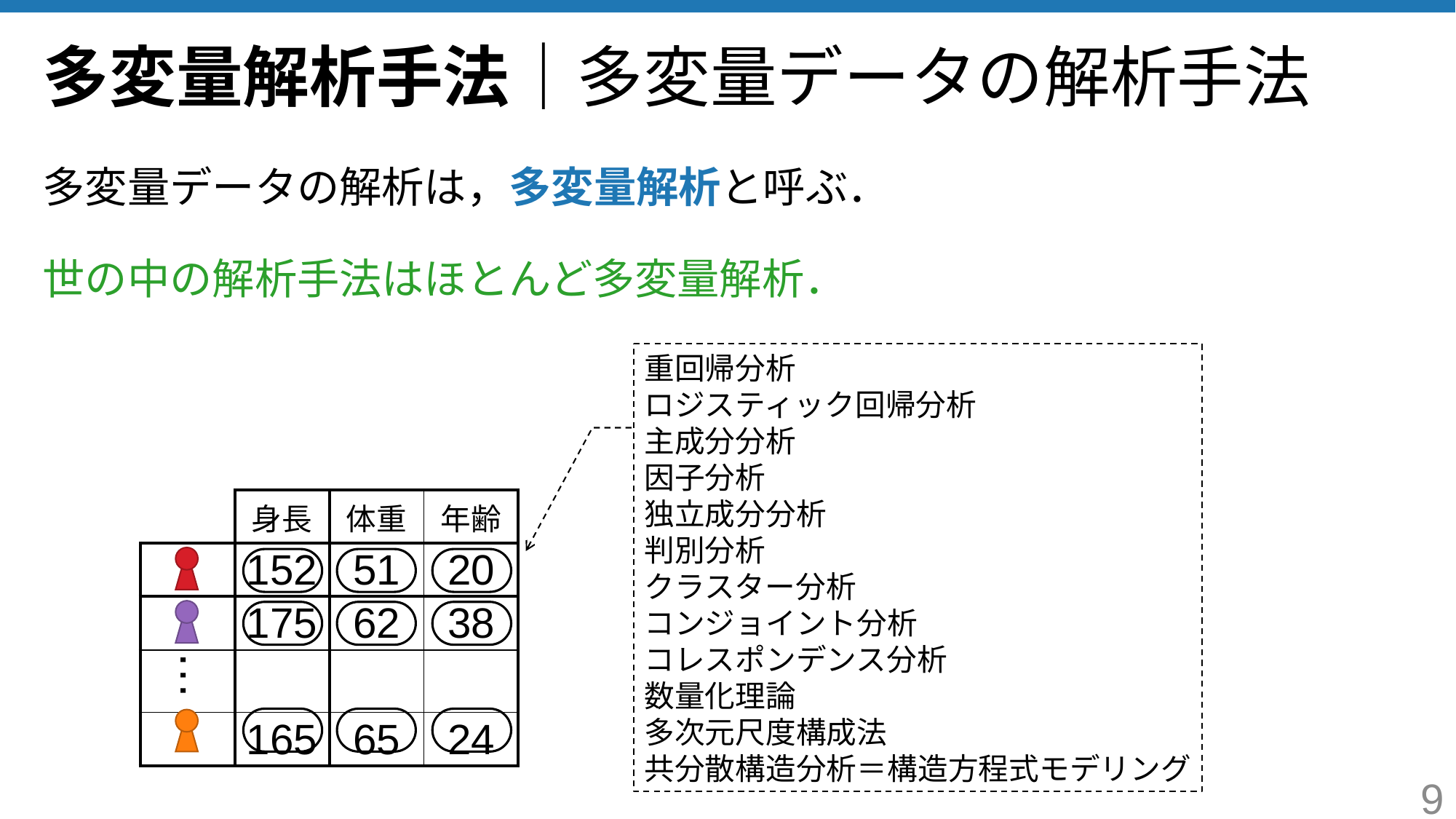

# 多変量解析手法｜多変量データの解析手法
多変量データの解析は，多変量解析と呼ぶ．
世の中の解析手法はほとんど多変量解析．
重回帰分析
ロジスティック回帰分析
主成分分析
因子分析
独立成分分析
判別分析
クラスター分析
コンジョイント分析
コレスポンデンス分析
数量化理論
多次元尺度構成法
共分散構造分析＝構造方程式モデリング
|  | 身長 | 体重 | 年齢 |
| --- | --- | --- | --- |
|  | 152 | 51 | 20 |
|  | 175 | 62 | 38 |
|  |  |  |  |
|  | 165 | 65 | 24 |

…

9